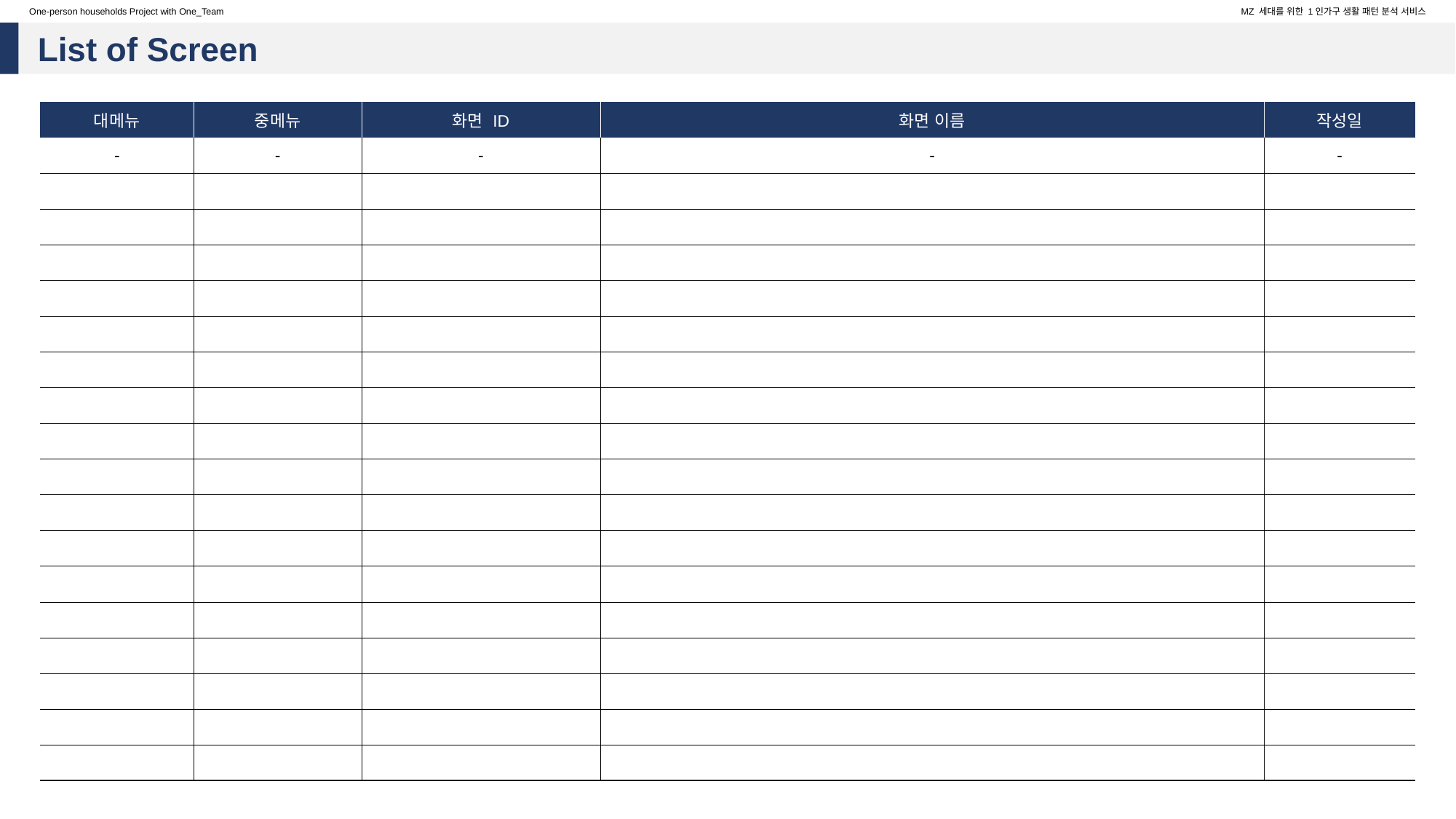

One-person households Project with One_Team
MZ 세대를 위한 1인가구 생활 패턴 분석 서비스

List of Screen
| 대메뉴 | 중메뉴 | 화면 ID | 화면 이름 | 작성일 |
| --- | --- | --- | --- | --- |
| - | - | - | - | - |
|  |  |  |  |  |
|  |  |  |  |  |
|  |  |  |  |  |
|  |  |  |  |  |
|  |  |  |  |  |
|  |  |  |  |  |
|  |  |  |  |  |
|  |  |  |  |  |
|  |  |  |  |  |
|  |  |  |  |  |
|  |  |  |  |  |
|  |  |  |  |  |
|  |  |  |  |  |
|  |  |  |  |  |
|  |  |  |  |  |
|  |  |  |  |  |
|  |  |  |  |  |